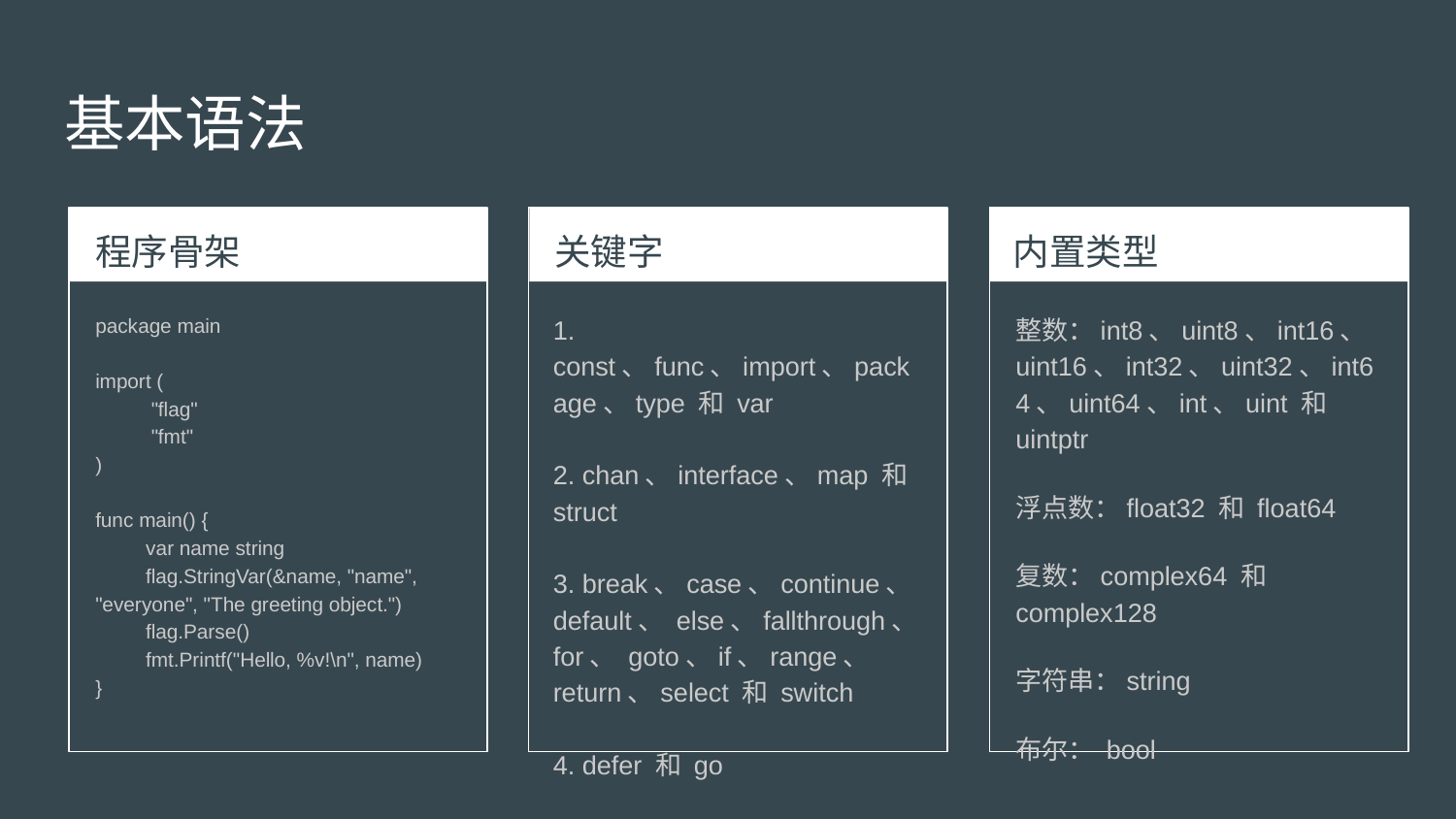

# 基本语法

程序骨架

关键字

内置类型

package main

import (
          "flag"
          "fmt"
)

func main() {
         var name string
         flag.StringVar(&name, "name", "everyone", "The greeting object.")
         flag.Parse()
         fmt.Printf("Hello, %v!\n", name)
}
1. const、func、import、package、type 和 var

2. chan、interface、map 和struct

3. break、case、continue、default、 else、fallthrough、for、 goto、if、range、 return、select 和 switch

4. defer 和 go
整数：int8、uint8、int16、uint16、int32、uint32、int64、uint64、int、uint 和 uintptr
浮点数：float32 和 float64
复数：complex64 和complex128
字符串：string
布尔： bool